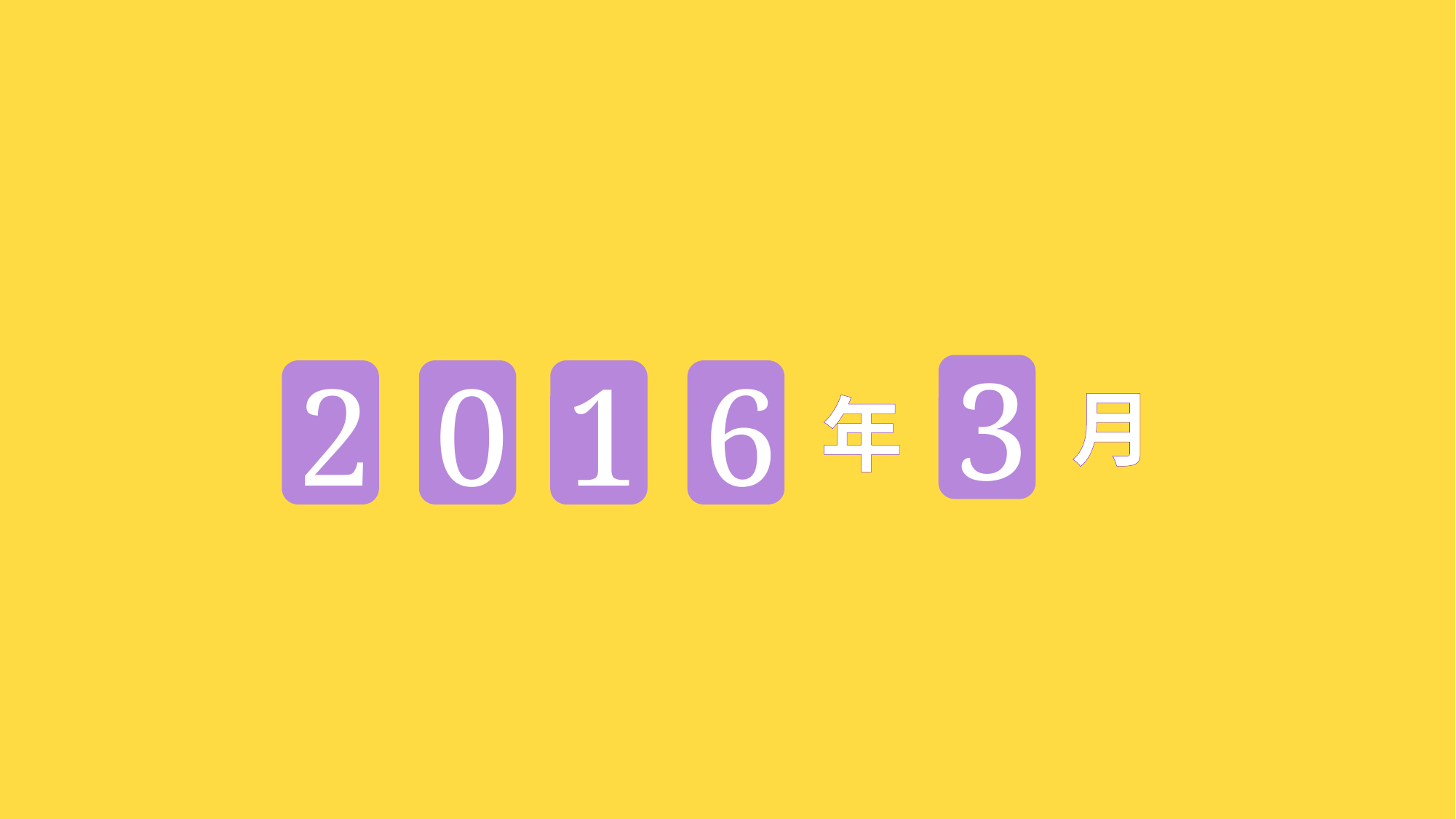

3
2
0
1
6
月
年